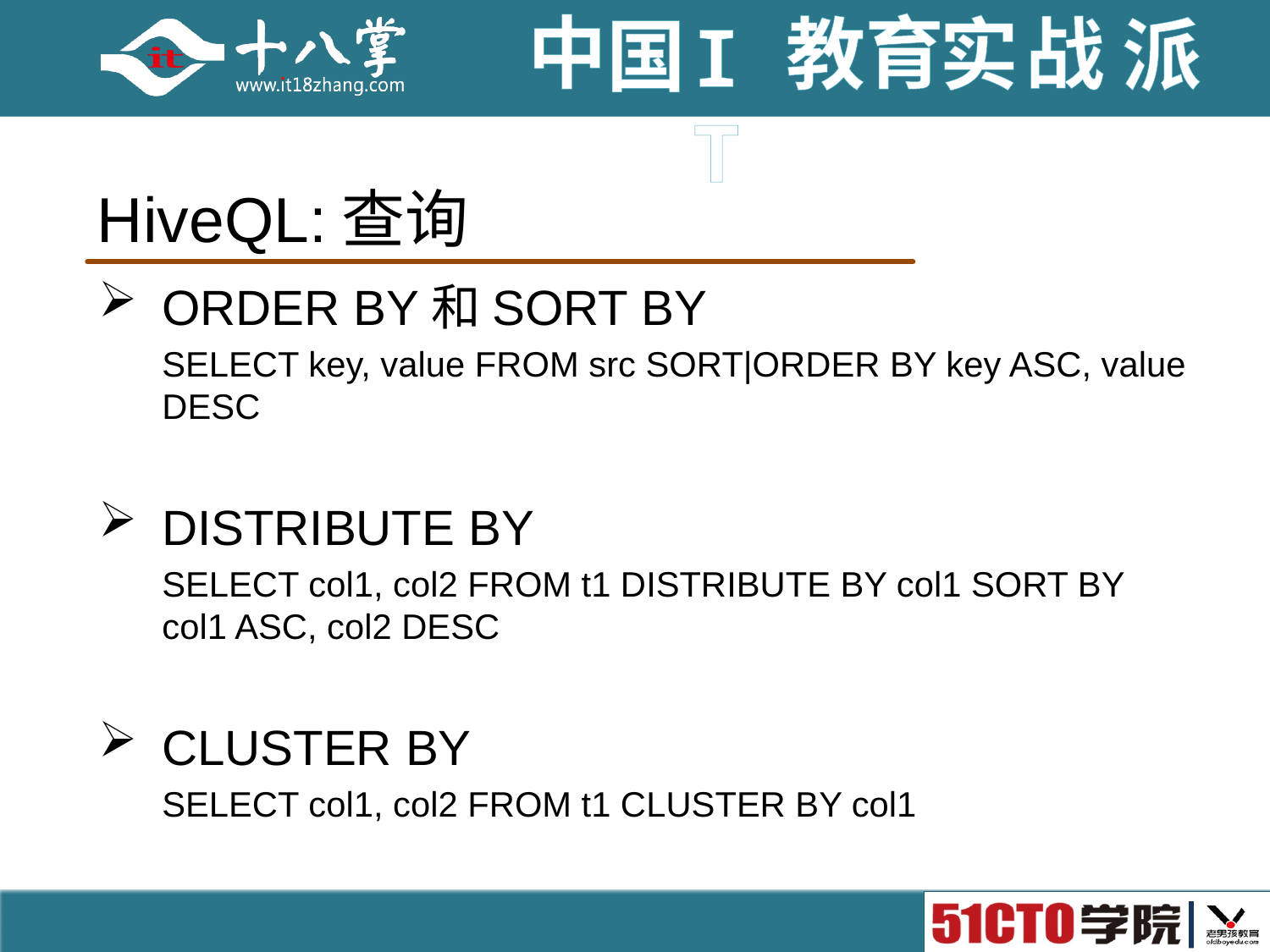

# HiveQL:查询
ORDER BY和SORT BY
SELECT key, value FROM src SORT|ORDER BY key ASC, value DESC

DISTRIBUTE BY
SELECT col1, col2 FROM t1 DISTRIBUTE BY col1 SORT BY col1 ASC, col2 DESC

CLUSTER BY
SELECT col1, col2 FROM t1 CLUSTER BY col1